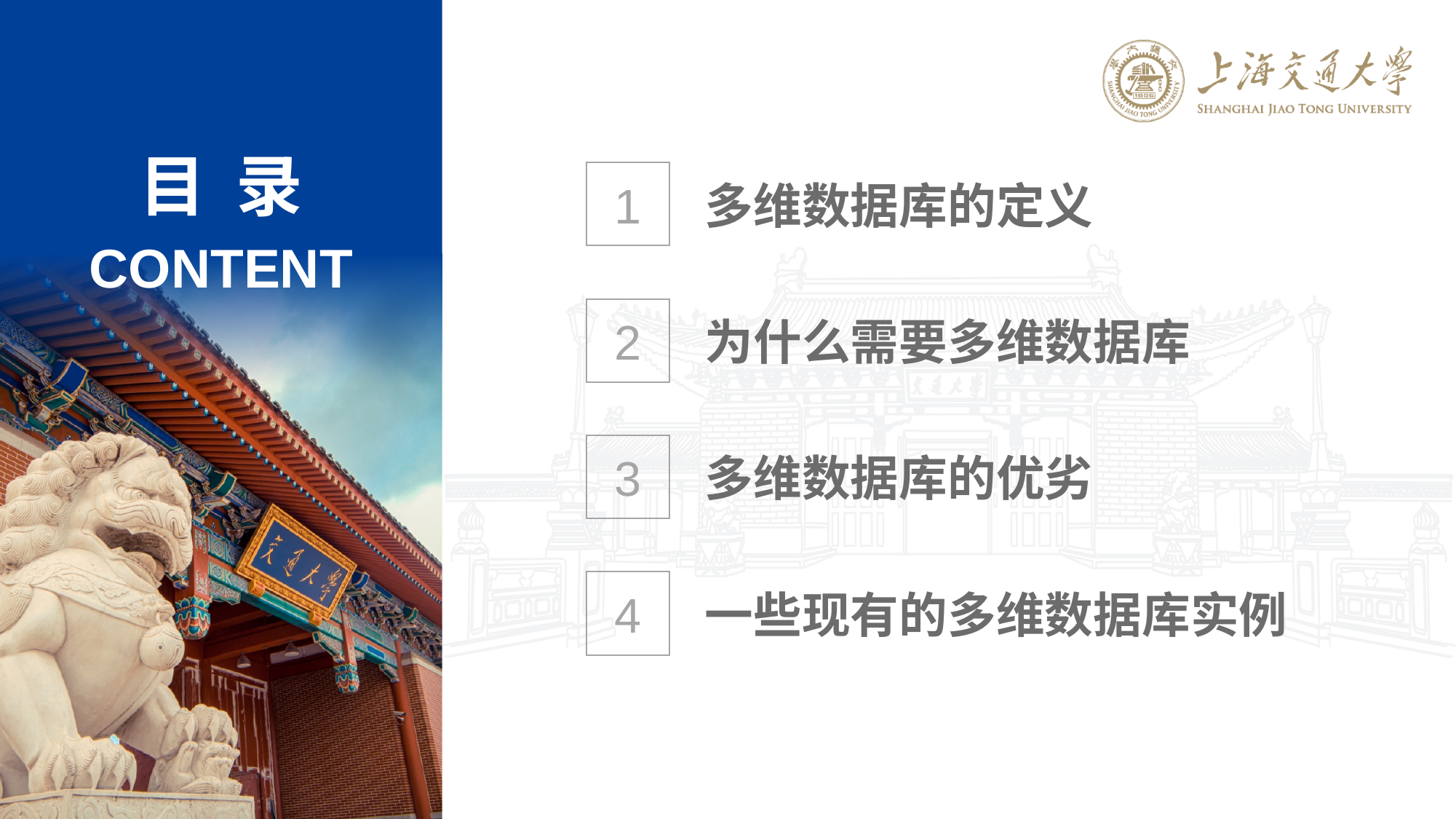

1
多维数据库的定义
2
为什么需要多维数据库
3
多维数据库的优劣
4
一些现有的多维数据库实例